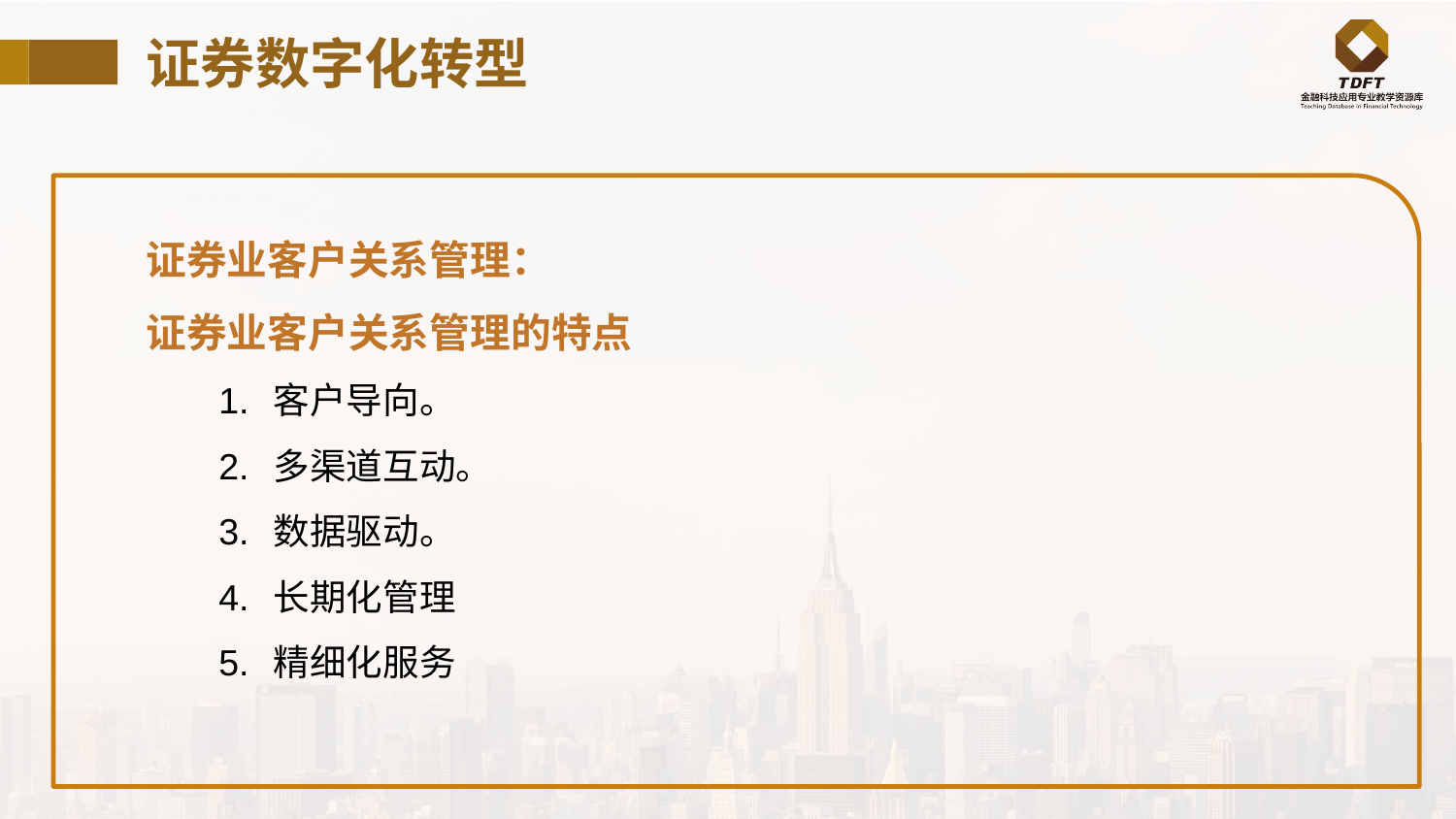

# 证券数字化转型

证券业客户关系管理：
证券业客户关系管理的特点
客户导向。
多渠道互动。
数据驱动。
长期化管理
精细化服务